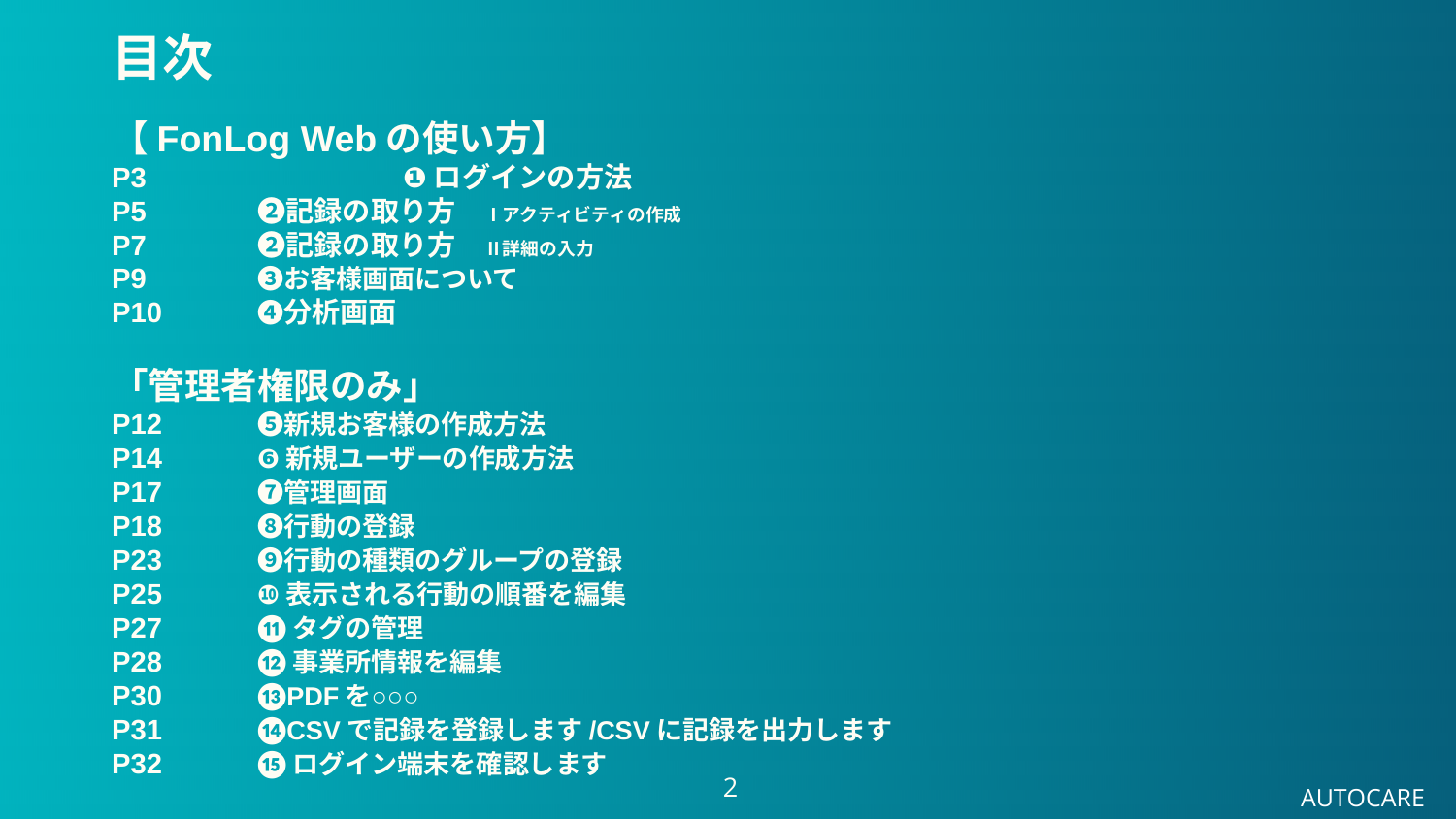

目次
【FonLog Webの使い方】
P3		❶ログインの方法
P5　　	❷記録の取り方　Ⅰアクティビティの作成
P7　　	❷記録の取り方　Ⅱ詳細の入力
P9　　	❸お客様画面について
P10　　	❹分析画面

「管理者権限のみ」
P12　　	❺新規お客様の作成方法
P14       	❻新規ユーザーの作成方法
P17　  	❼管理画面
P18　  	❽行動の登録
P23　  	❾行動の種類のグループの登録
P25       	❿表示される行動の順番を編集
P27       	⓫タグの管理
P28       	⓬事業所情報を編集
P30       	⓭PDFを○○○
P31       	⓮CSVで記録を登録します/CSVに記録を出力します
P32       	⓯ログイン端末を確認します
2